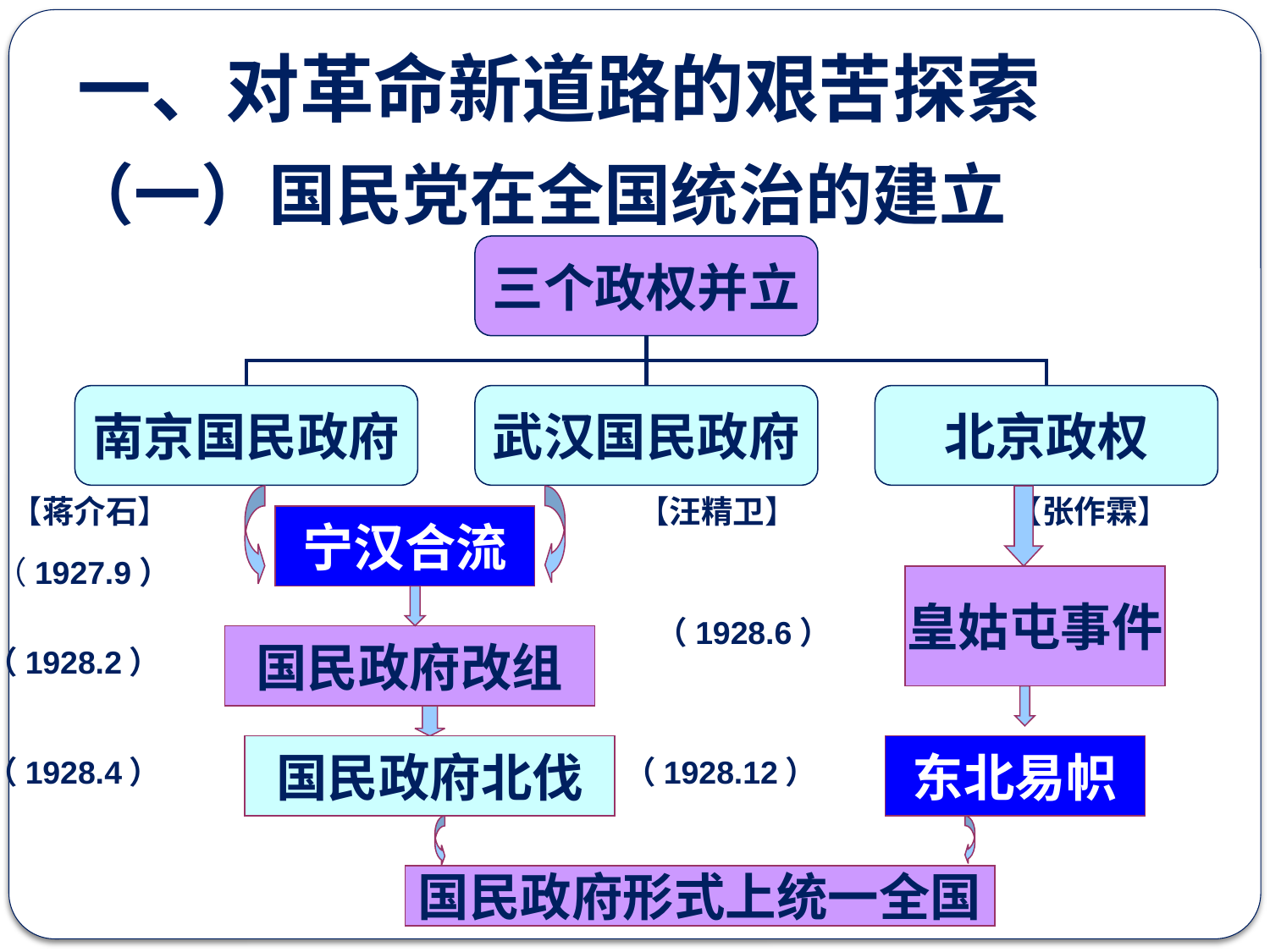

一、对革命新道路的艰苦探索
（一）国民党在全国统治的建立

三个政权并立
南京国民政府
武汉国民政府
北京政权
【蒋介石】

【汪精卫】

【张作霖】

宁汉合流
（1927.9）
皇姑屯事件

（1928.6）
国民政府改组
（1928.2）

国民政府北伐
东北易帜
（1928.4）
（1928.12）

国民政府形式上统一全国